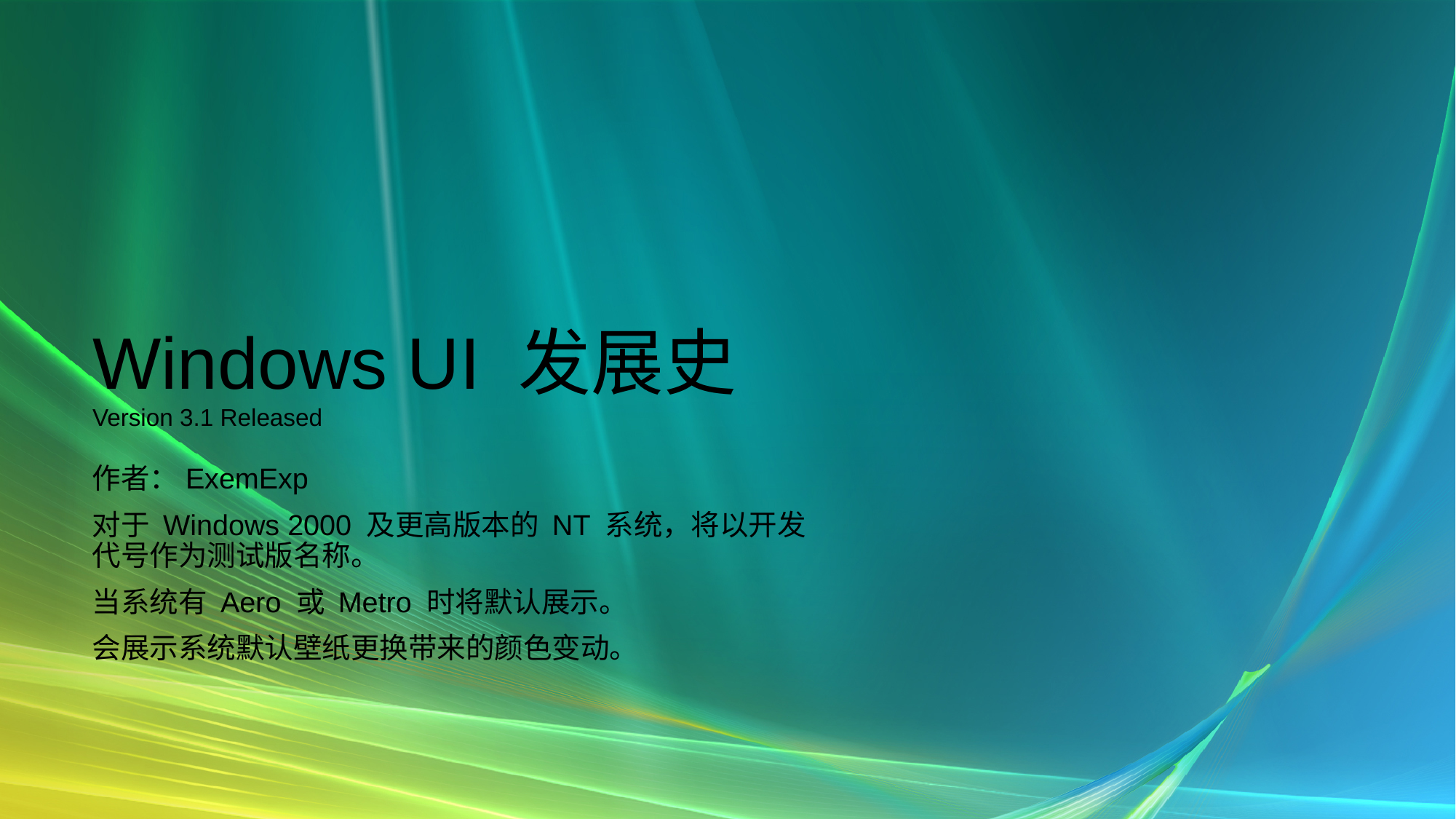

Windows UI 发展史
Version 3.1 Released
作者：ExemExp
对于 Windows 2000 及更高版本的 NT 系统，将以开发代号作为测试版名称。
当系统有 Aero 或 Metro 时将默认展示。
会展示系统默认壁纸更换带来的颜色变动。